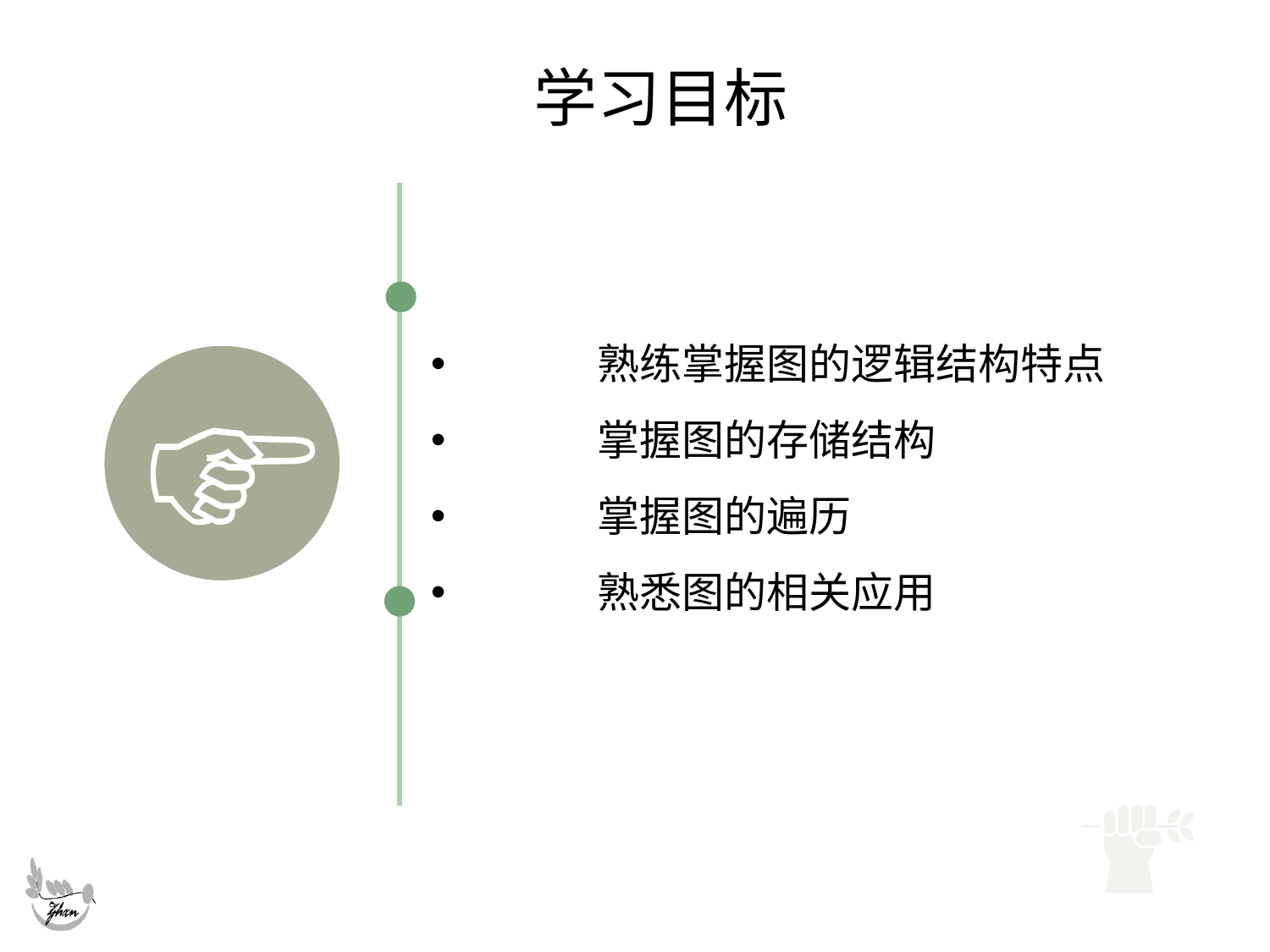

# 学习目标

	熟练掌握图的逻辑结构特点
	掌握图的存储结构
	掌握图的遍历
	熟悉图的相关应用